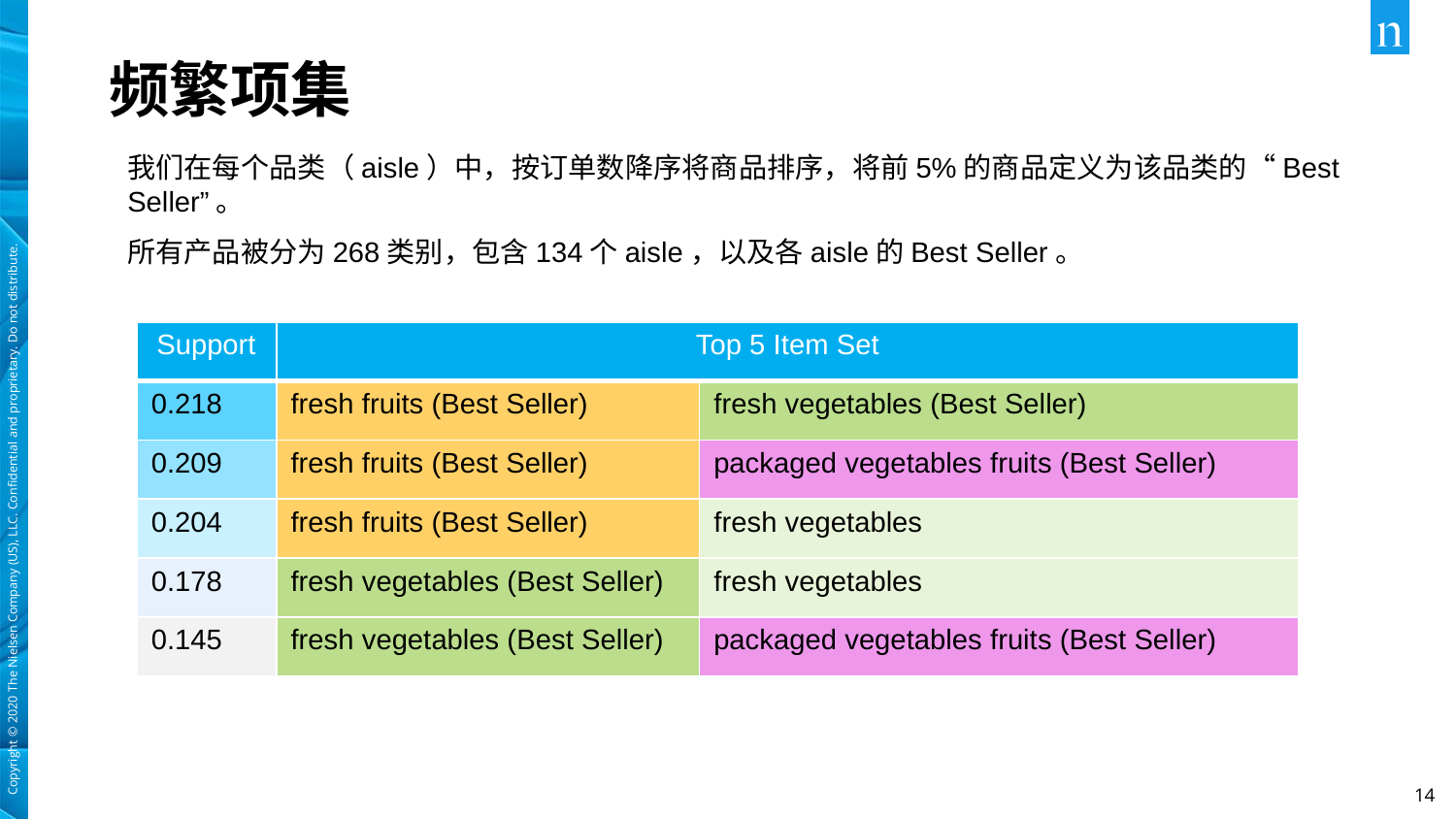

# 频繁项集
我们在每个品类（aisle）中，按订单数降序将商品排序，将前5%的商品定义为该品类的“Best Seller”。
所有产品被分为268类别，包含134个aisle，以及各aisle的Best Seller。
| Support | Top 5 Item Set |  |
| --- | --- | --- |
| 0.218 | fresh fruits (Best Seller) | fresh vegetables (Best Seller) |
| 0.209 | fresh fruits (Best Seller) | packaged vegetables fruits (Best Seller) |
| 0.204 | fresh fruits (Best Seller) | fresh vegetables |
| 0.178 | fresh vegetables (Best Seller) | fresh vegetables |
| 0.145 | fresh vegetables (Best Seller) | packaged vegetables fruits (Best Seller) |